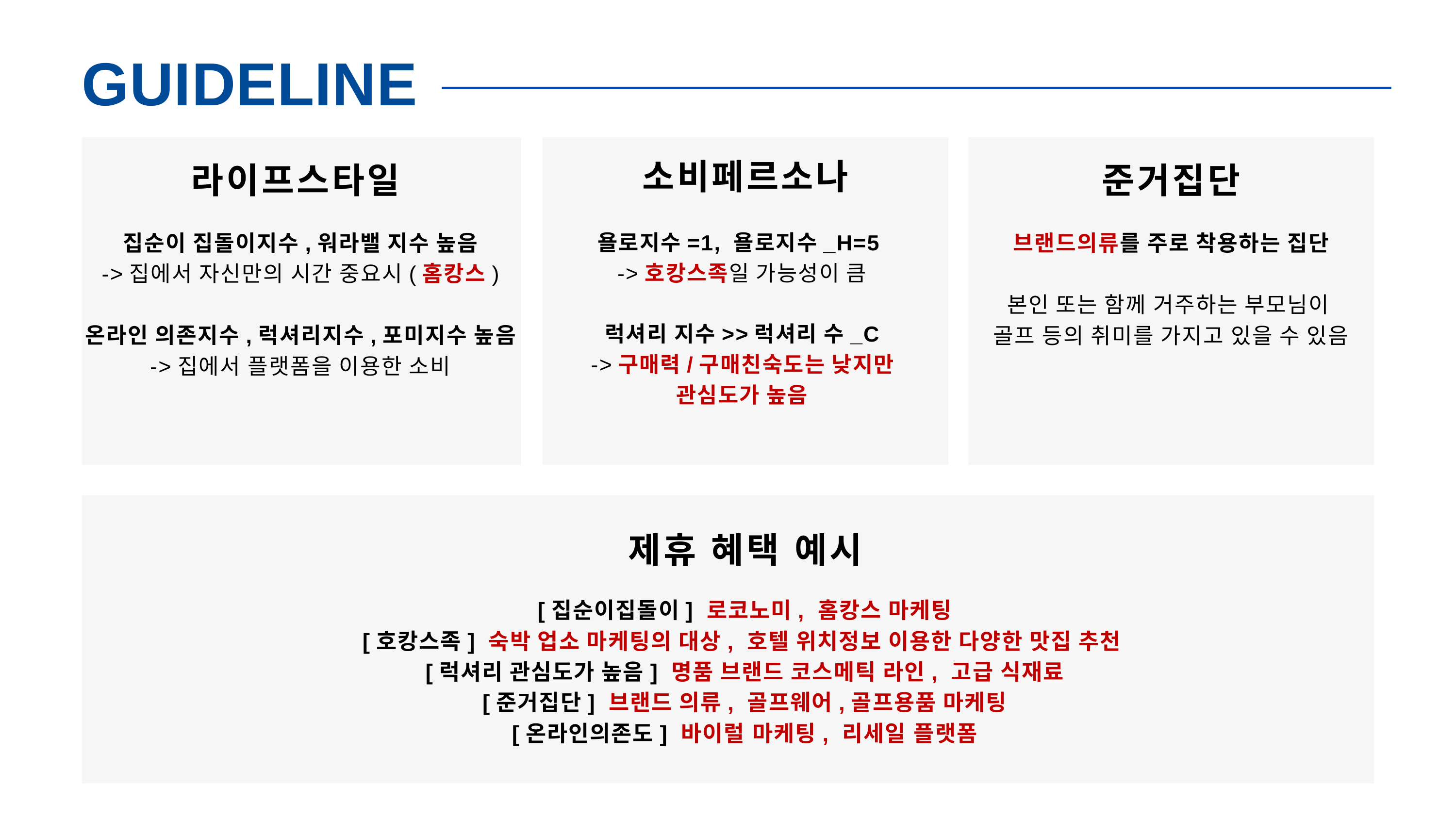

GUIDELINE

소비페르소나
욜로지수=1, 욜로지수_H=5
->호캉스족일 가능성이 큼

럭셔리 지수>>럭셔리 수_C
 ->구매력/구매친숙도는 낮지만
관심도가 높음

라이프스타일
집순이 집돌이지수,워라밸 지수 높음
->집에서 자신만의 시간 중요시(홈캉스)

온라인 의존지수,럭셔리지수,포미지수 높음
->집에서 플랫폼을 이용한 소비
준거집단
브랜드의류를 주로 착용하는 집단

본인 또는 함께 거주하는 부모님이
골프 등의 취미를 가지고 있을 수 있음

제휴 혜택 예시
[집순이집돌이] 로코노미, 홈캉스 마케팅
[호캉스족] 숙박 업소 마케팅의 대상, 호텔 위치정보 이용한 다양한 맛집 추천
[럭셔리 관심도가 높음] 명품 브랜드 코스메틱 라인, 고급 식재료
[준거집단] 브랜드 의류, 골프웨어,골프용품 마케팅
[온라인의존도] 바이럴 마케팅, 리세일 플랫폼